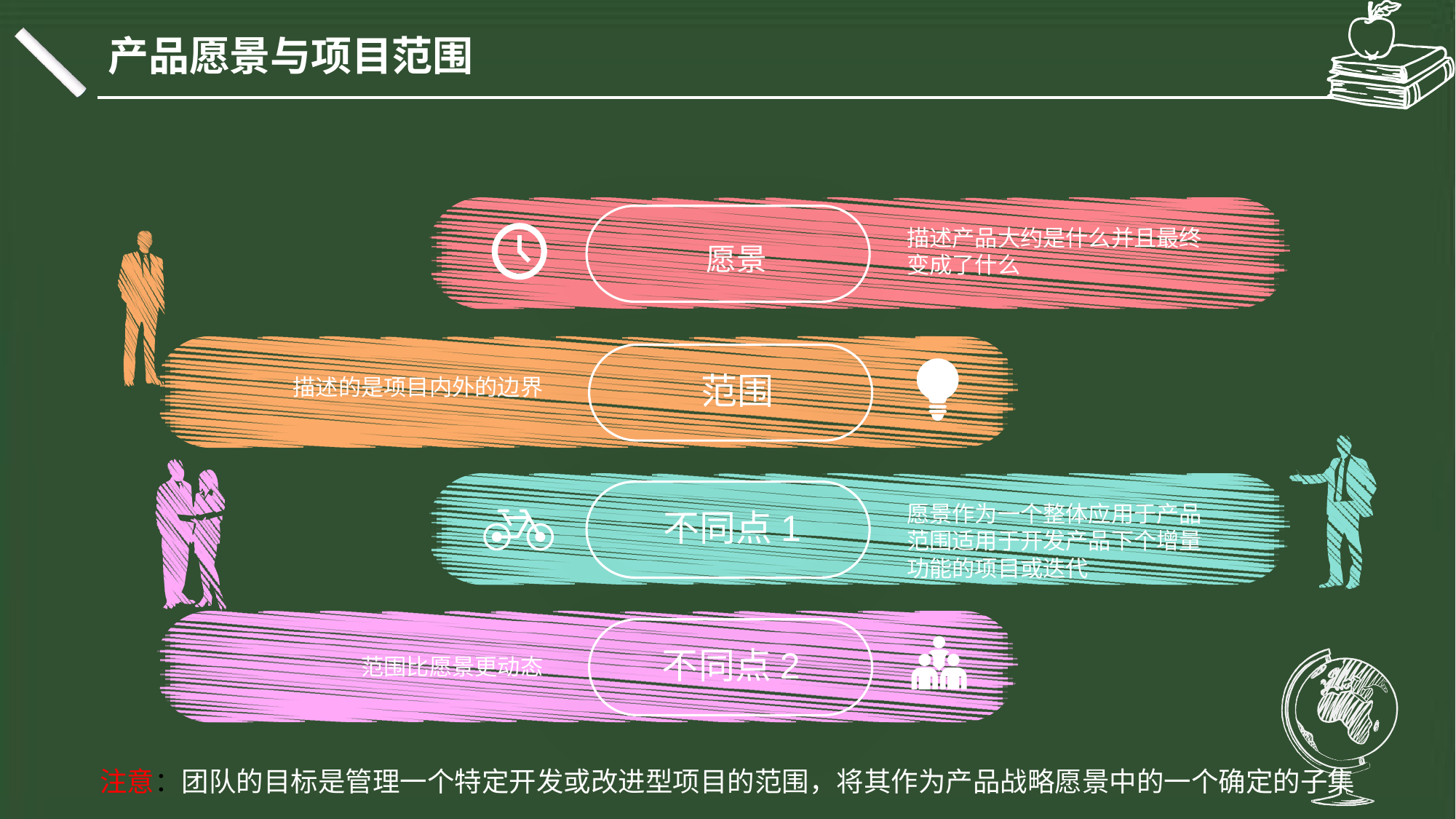

产品愿景与项目范围

愿景
描述产品大约是什么并且最终变成了什么

范围

描述的是项目内外的边界

不同点1
愿景作为一个整体应用于产品
范围适用于开发产品下个增量功能的项目或迭代

不同点2

范围比愿景更动态

注意：团队的目标是管理一个特定开发或改进型项目的范围，将其作为产品战略愿景中的一个确定的子集